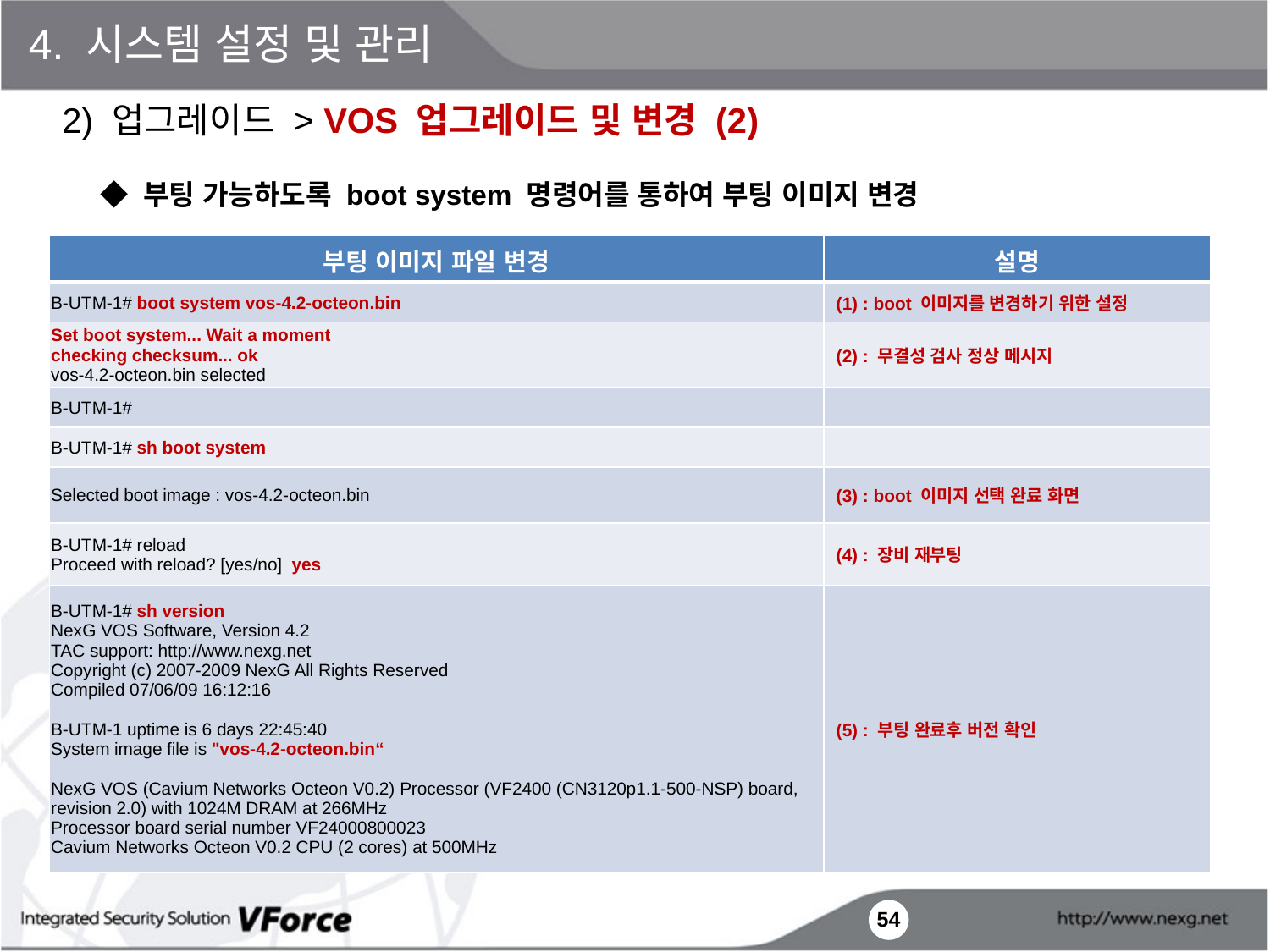

4. 시스템 설정 및 관리
2) 업그레이드 > VOS 업그레이드 및 변경 (2)
◆ 부팅 가능하도록 boot system 명령어를 통하여 부팅 이미지 변경
| 부팅 이미지 파일 변경 | 설명 |
| --- | --- |
| B-UTM-1# boot system vos-4.2-octeon.bin | (1) : boot 이미지를 변경하기 위한 설정 |
| Set boot system... Wait a moment checking checksum... ok vos-4.2-octeon.bin selected | (2) : 무결성 검사 정상 메시지 |
| B-UTM-1# |  |
| B-UTM-1# sh boot system |  |
| Selected boot image : vos-4.2-octeon.bin | (3) : boot 이미지 선택 완료 화면 |
| B-UTM-1# reload Proceed with reload? [yes/no] yes | (4) : 장비 재부팅 |
| B-UTM-1# sh version NexG VOS Software, Version 4.2 TAC support: http://www.nexg.net Copyright (c) 2007-2009 NexG All Rights Reserved Compiled 07/06/09 16:12:16 B-UTM-1 uptime is 6 days 22:45:40 System image file is "vos-4.2-octeon.bin“ NexG VOS (Cavium Networks Octeon V0.2) Processor (VF2400 (CN3120p1.1-500-NSP) board, revision 2.0) with 1024M DRAM at 266MHz Processor board serial number VF24000800023 Cavium Networks Octeon V0.2 CPU (2 cores) at 500MHz | (5) : 부팅 완료후 버전 확인 |